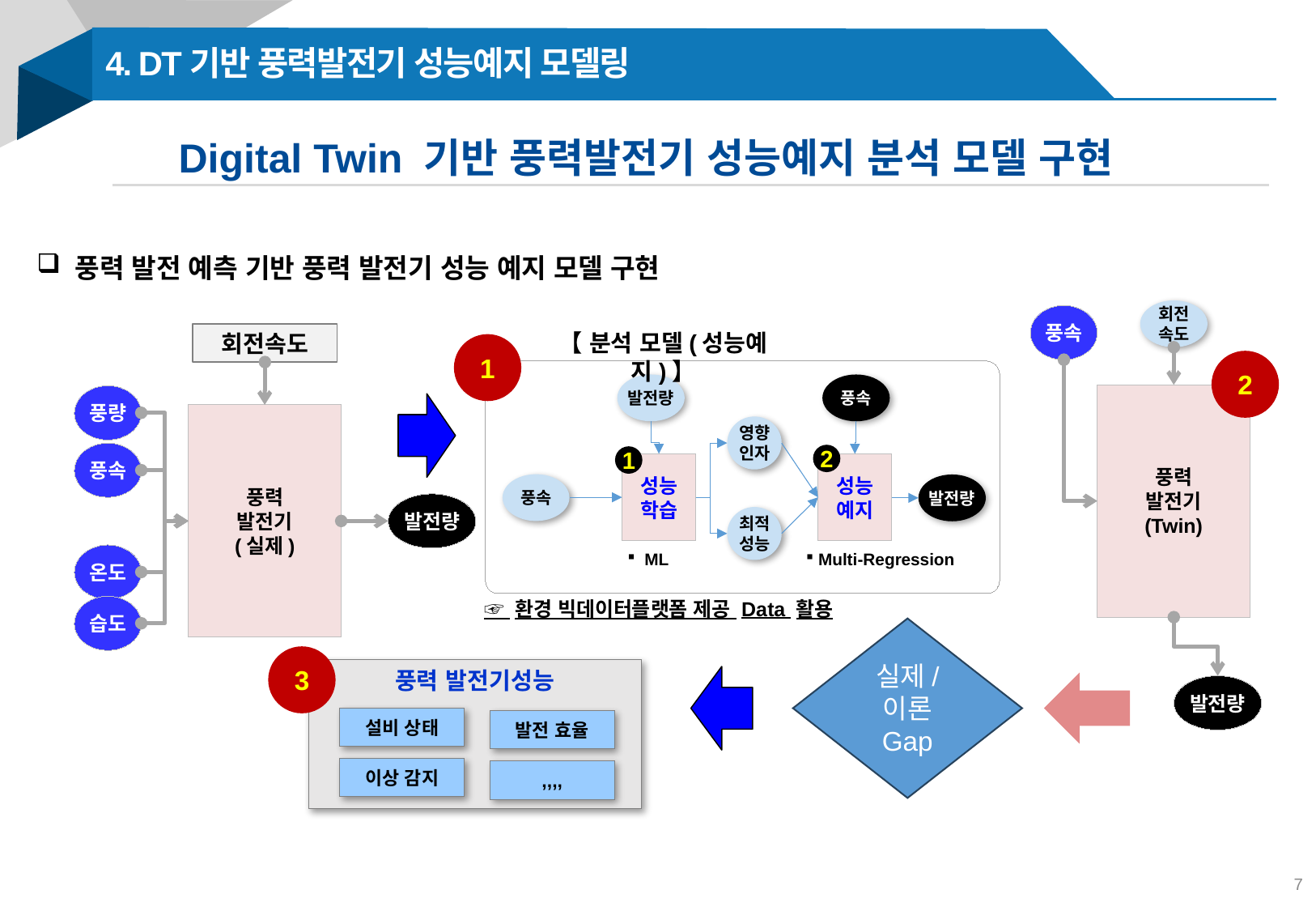

4. DT기반 풍력발전기 성능예지 모델링
Digital Twin 기반 풍력발전기 성능예지 분석 모델 구현
 풍력 발전 예측 기반 풍력 발전기 성능 예지 모델 구현
회전
속도
풍속
【 분석 모델(성능예지)】
회전속도
1
2

풍속
발전량
풍력
발전기
(Twin)
풍량
풍력
발전기
(실제)

영향
인자
풍속
2
1
성능
학습
성능
예지
풍속
발전량
발전량
최적
성능
 Multi-Regression
  ML
온도
☞ 환경 빅데이터플랫폼 제공 Data 활용
습도
실제/
이론
Gap
3
풍력 발전기성능

발전량

설비 상태
발전 효율
이상 감지
,,,,
7